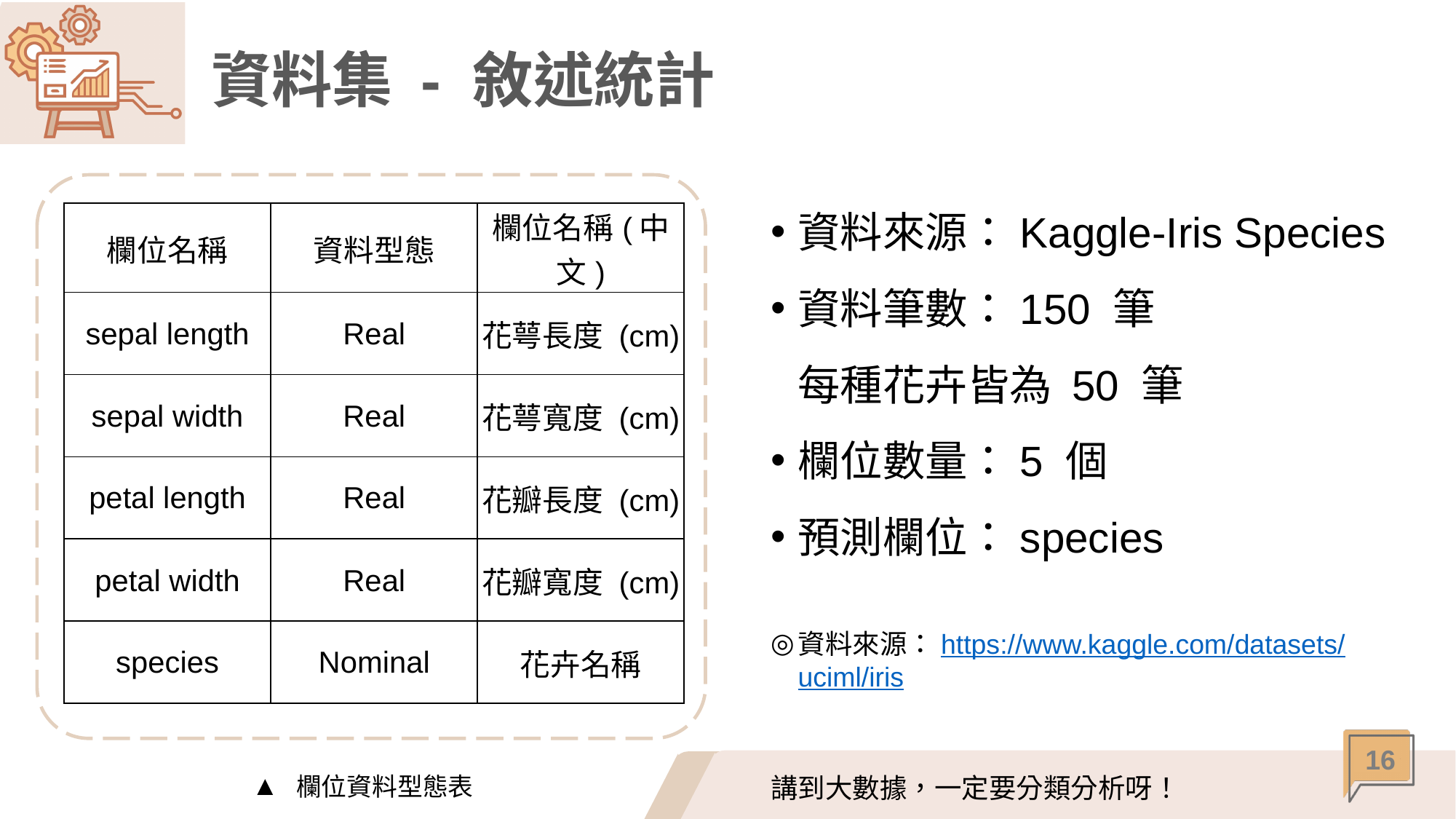

# 資料集 - 敘述統計
資料來源：Kaggle-Iris Species
資料筆數：150 筆
每種花卉皆為 50 筆
欄位數量：5 個
預測欄位：species
| 欄位名稱 | 資料型態 | 欄位名稱(中文) |
| --- | --- | --- |
| sepal length | Real | 花萼長度 (cm) |
| sepal width | Real | 花萼寬度 (cm) |
| petal length | Real | 花瓣長度 (cm) |
| petal width | Real | 花瓣寬度 (cm) |
| species | Nominal | 花卉名稱 |
資料來源：https://www.kaggle.com/datasets/uciml/iris
欄位資料型態表